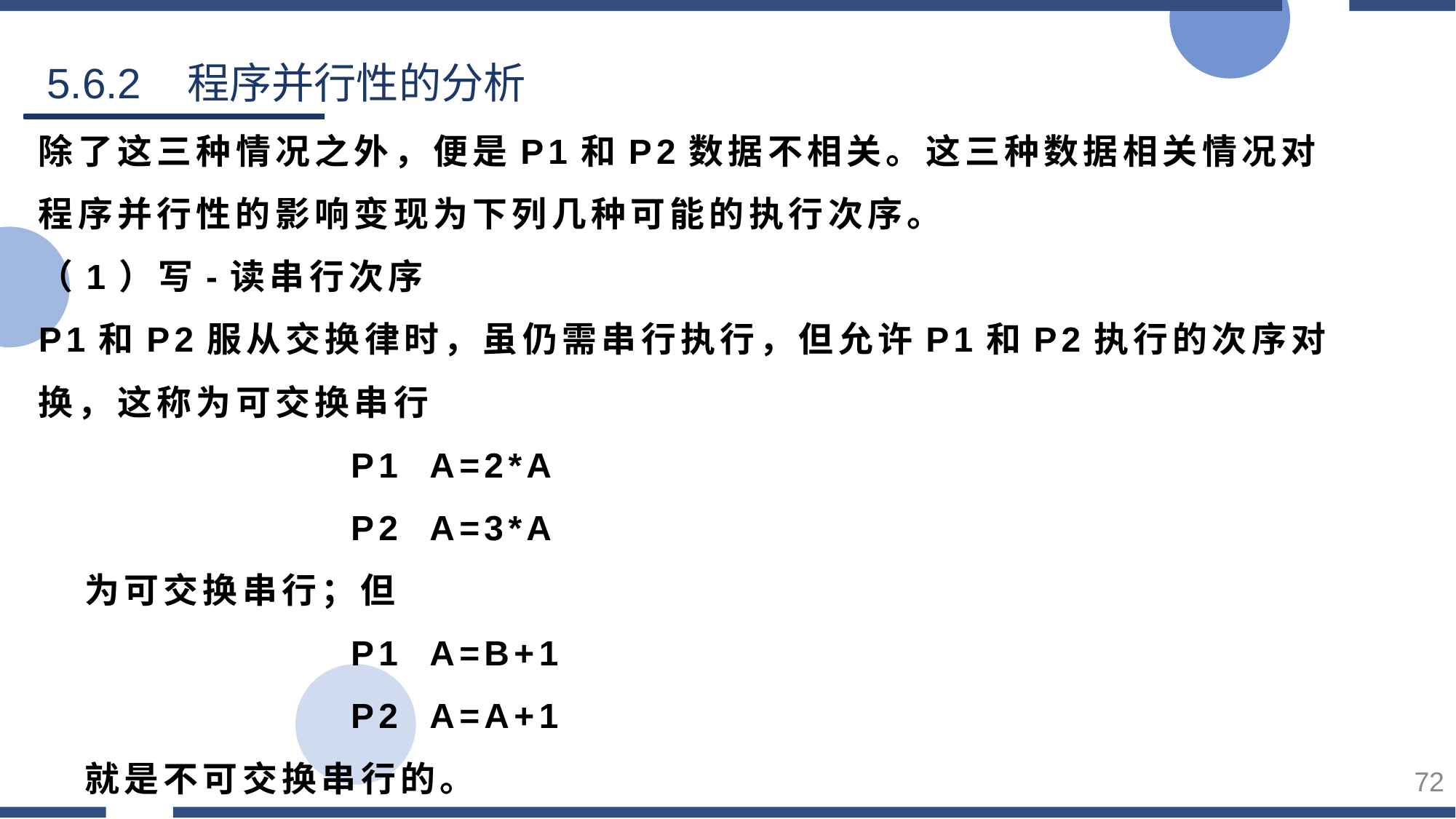

5.6.2   程序并行性的分析
除了这三种情况之外，便是P1和P2数据不相关。这三种数据相关情况对程序并行性的影响变现为下列几种可能的执行次序。
（1）写-读串行次序
P1和P2服从交换律时，虽仍需串行执行，但允许P1和P2执行的次序对换，这称为可交换串行
                      P1  A=2*A
                      P2  A=3*A
   为可交换串行；但
                      P1  A=B+1
                      P2  A=A+1
   就是不可交换串行的。

72